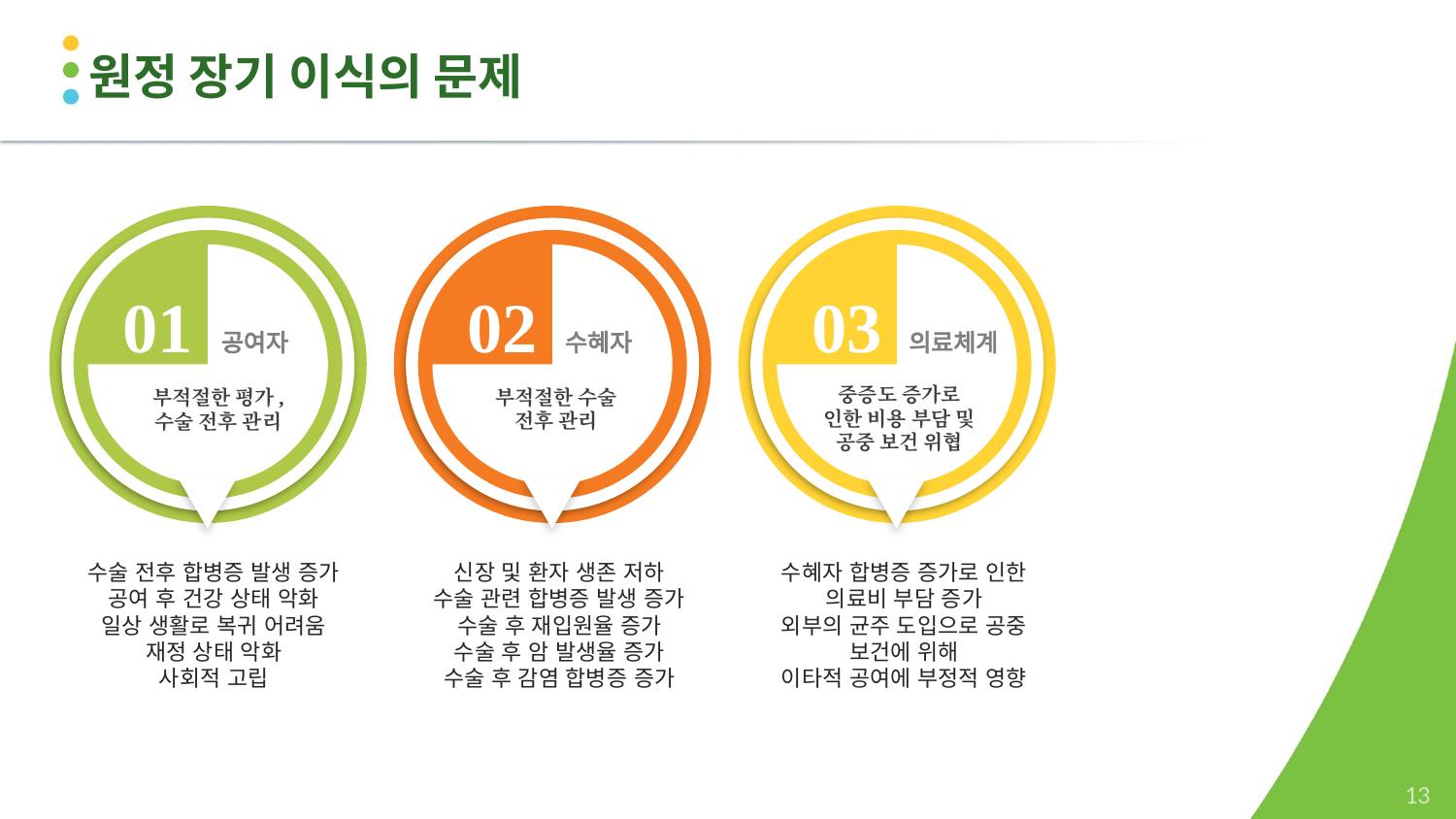

원정 장기 이식의 문제

01

02

03

공여자
수혜자
의료체계
중증도 증가로 인한 비용 부담 및 공중 보건 위협
부적절한 수술 전후 관리
부적절한 평가, 수술 전후 관리
수술 전후 합병증 발생 증가
공여 후 건강 상태 악화
일상 생활로 복귀 어려움
재정 상태 악화
사회적 고립
신장 및 환자 생존 저하
수술 관련 합병증 발생 증가
수술 후 재입원율 증가
수술 후 암 발생율 증가
수술 후 감염 합병증 증가
수혜자 합병증 증가로 인한 의료비 부담 증가
외부의 균주 도입으로 공중 보건에 위해
이타적 공여에 부정적 영향
13